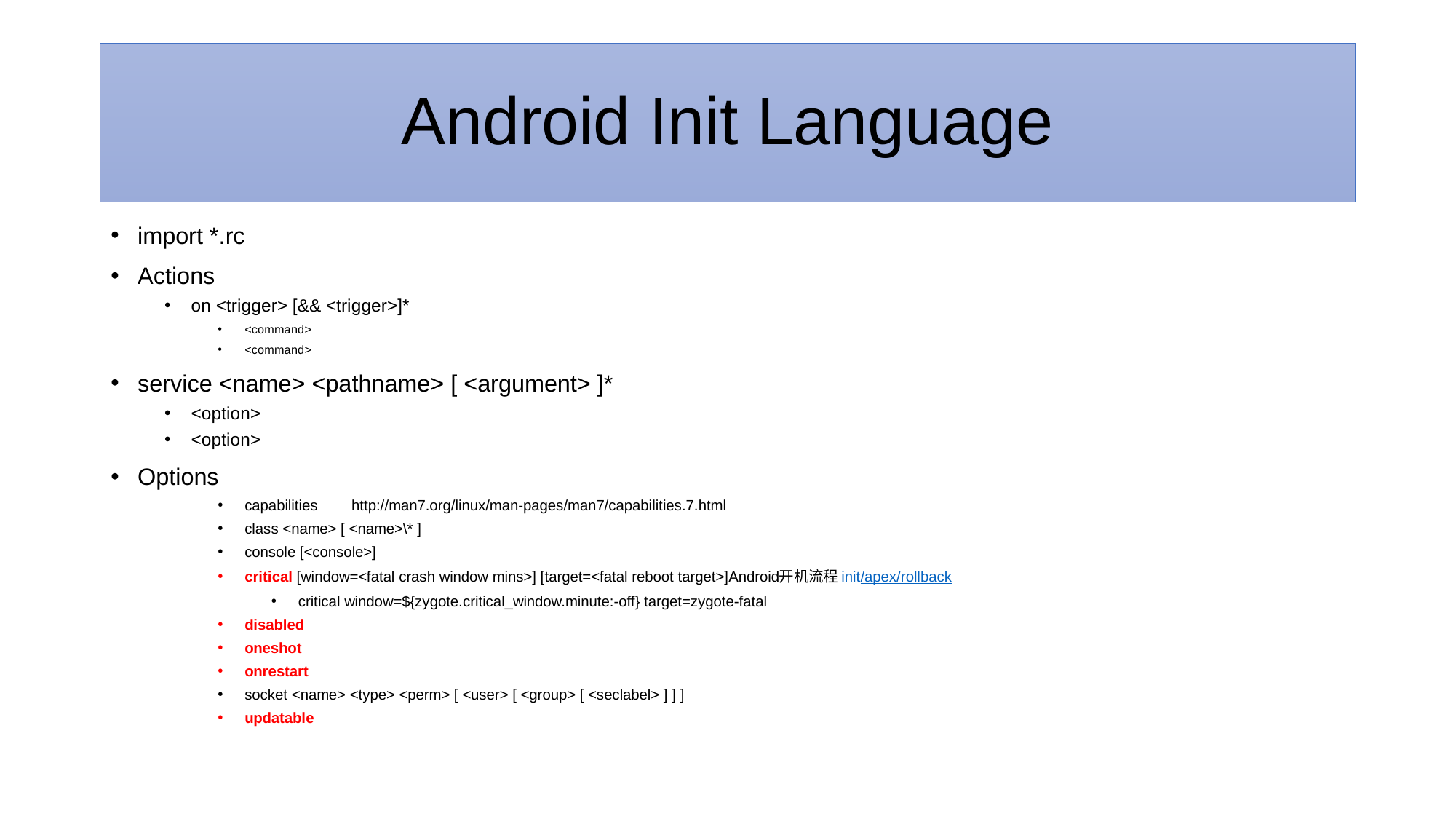

# Android Init Language
import *.rc
Actions
on <trigger> [&& <trigger>]*
<command>
<command>
service <name> <pathname> [ <argument> ]*
<option>
<option>
Options
capabilities	http://man7.org/linux/man-pages/man7/capabilities.7.html
class <name> [ <name>\* ]
console [<console>]
critical [window=<fatal crash window mins>] [target=<fatal reboot target>]Android开机流程 init/apex/rollback
critical window=${zygote.critical_window.minute:-off} target=zygote-fatal
disabled
oneshot
onrestart
socket <name> <type> <perm> [ <user> [ <group> [ <seclabel> ] ] ]
updatable